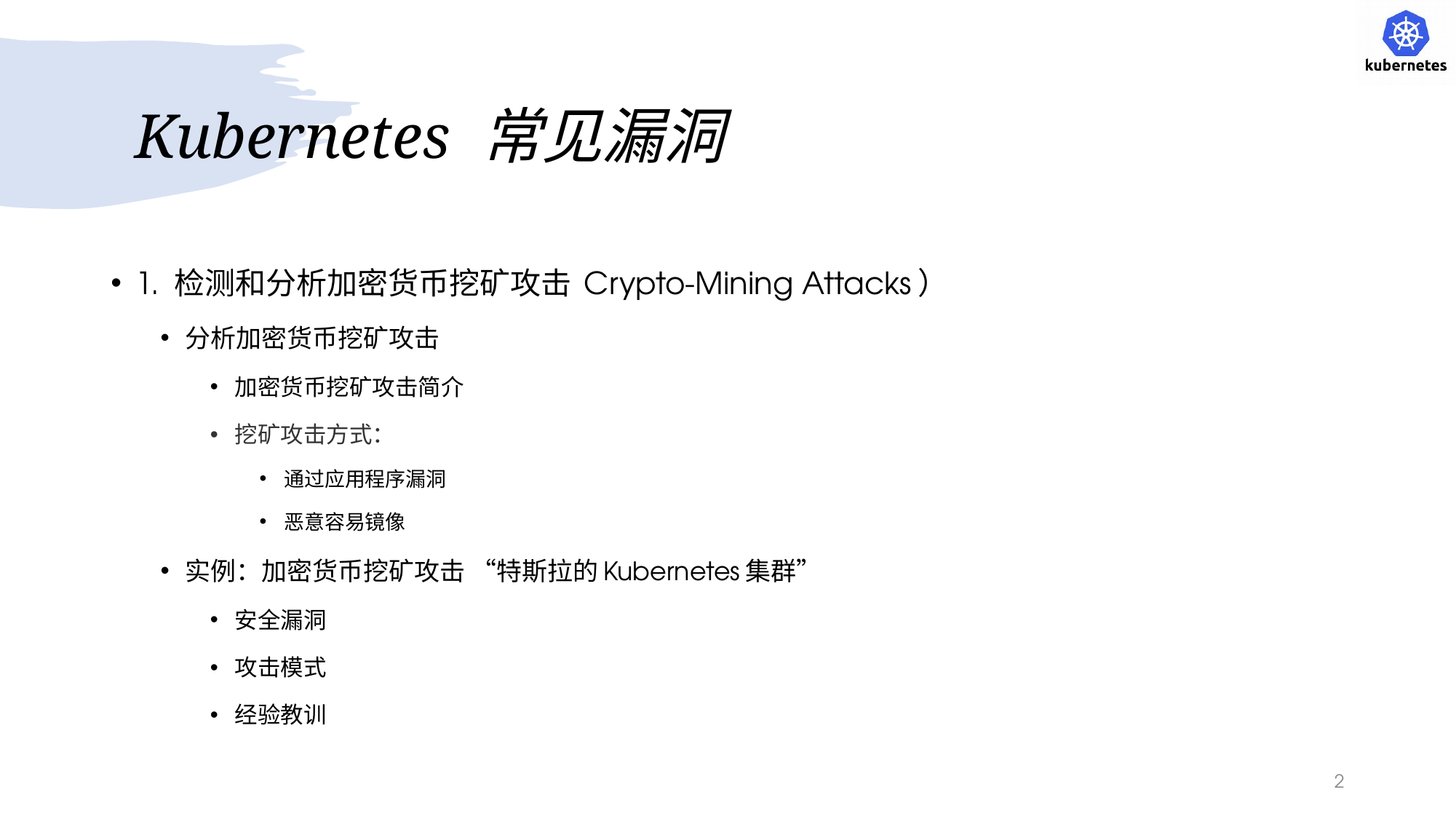

# Kubernetes 常见漏洞
1. 检测和分析加密货币挖矿攻击 Crypto-Mining Attacks）
分析加密货币挖矿攻击
加密货币挖矿攻击简介
挖矿攻击方式：
通过应用程序漏洞
恶意容易镜像
实例：加密货币挖矿攻击 “特斯拉的Kubernetes集群”
安全漏洞
攻击模式
经验教训

2